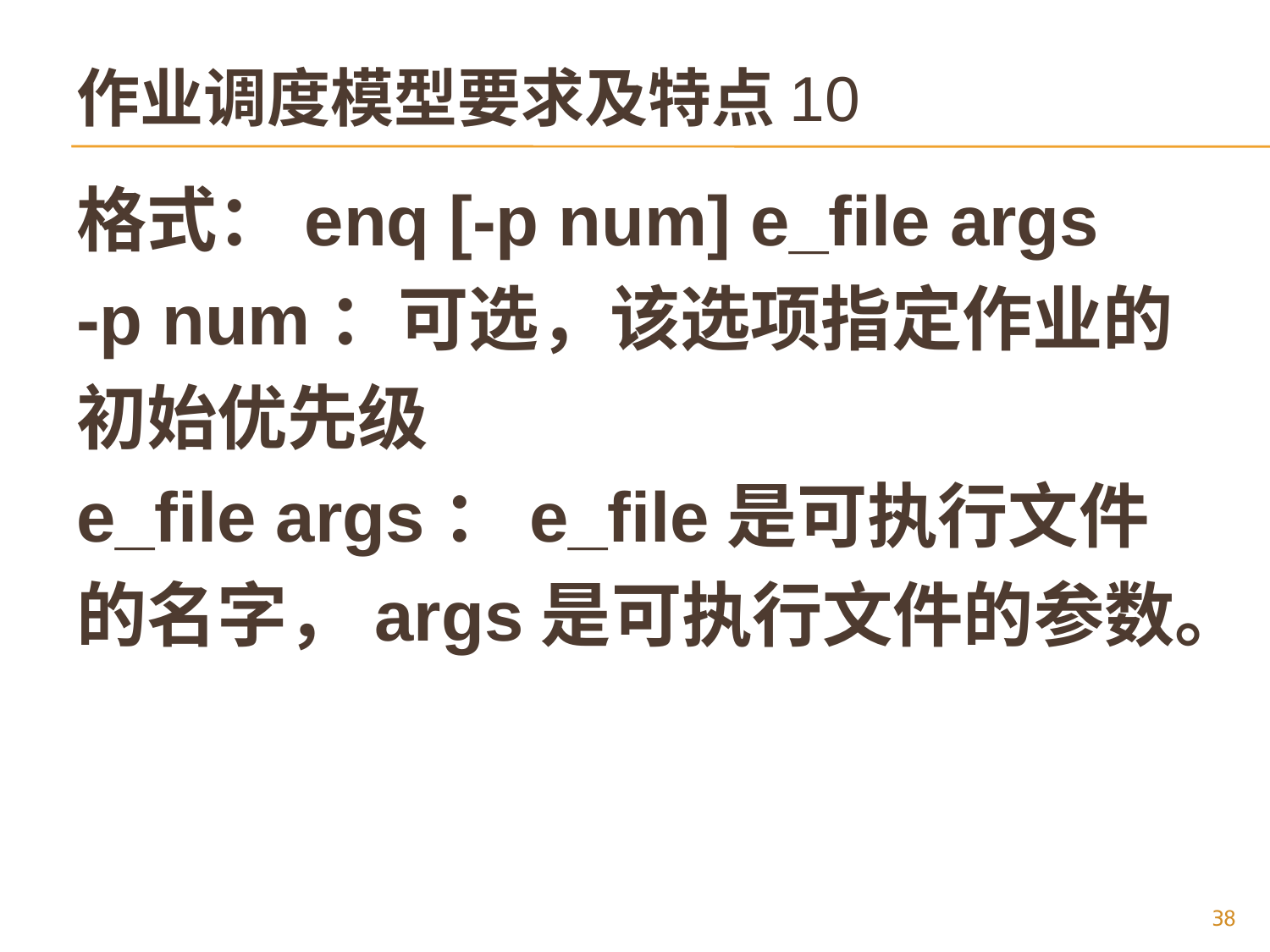

# 作业调度模型要求及特点10
格式：enq [-p num] e_file args
-p num：可选，该选项指定作业的
初始优先级
e_file args：e_file是可执行文件
的名字，args是可执行文件的参数。
38